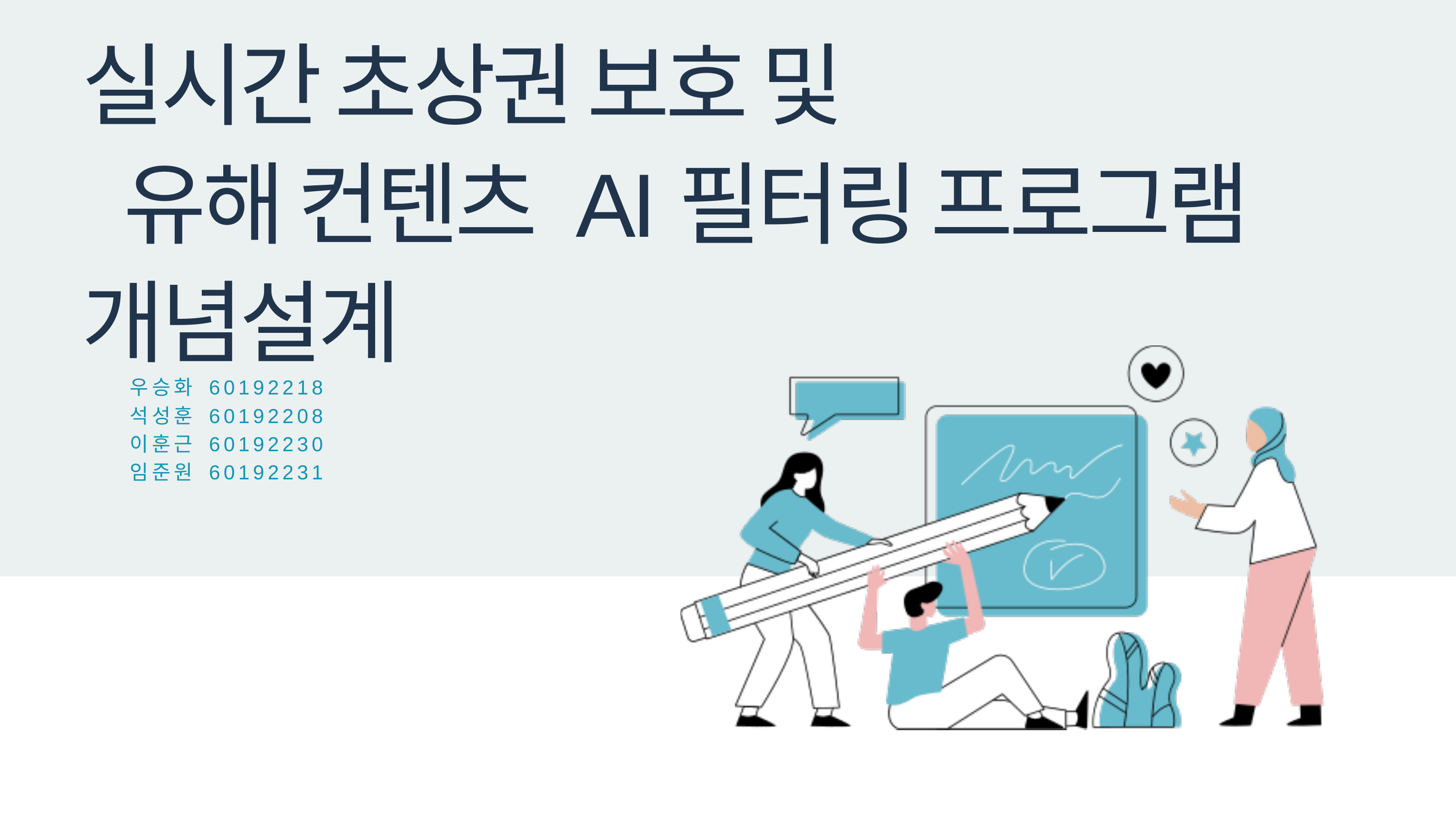

실시간 초상권 보호 및
 유해 컨텐츠 AI필터링 프로그램
개념설계

우승화 60192218
석성훈 60192208
이훈근 60192230
임준원 60192231